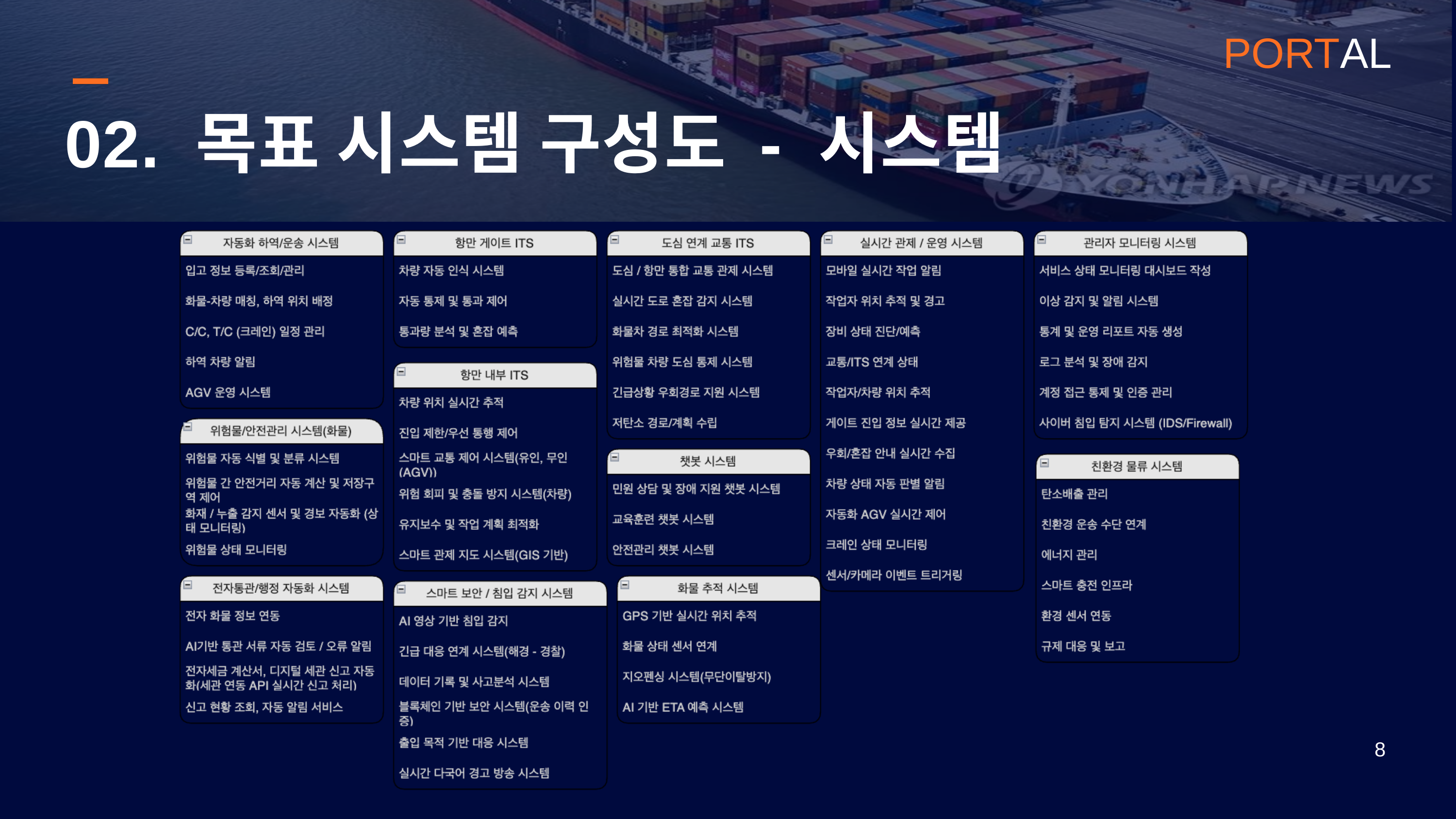

PORTAL

02. 목표 시스템 구성도 - 시스템

8